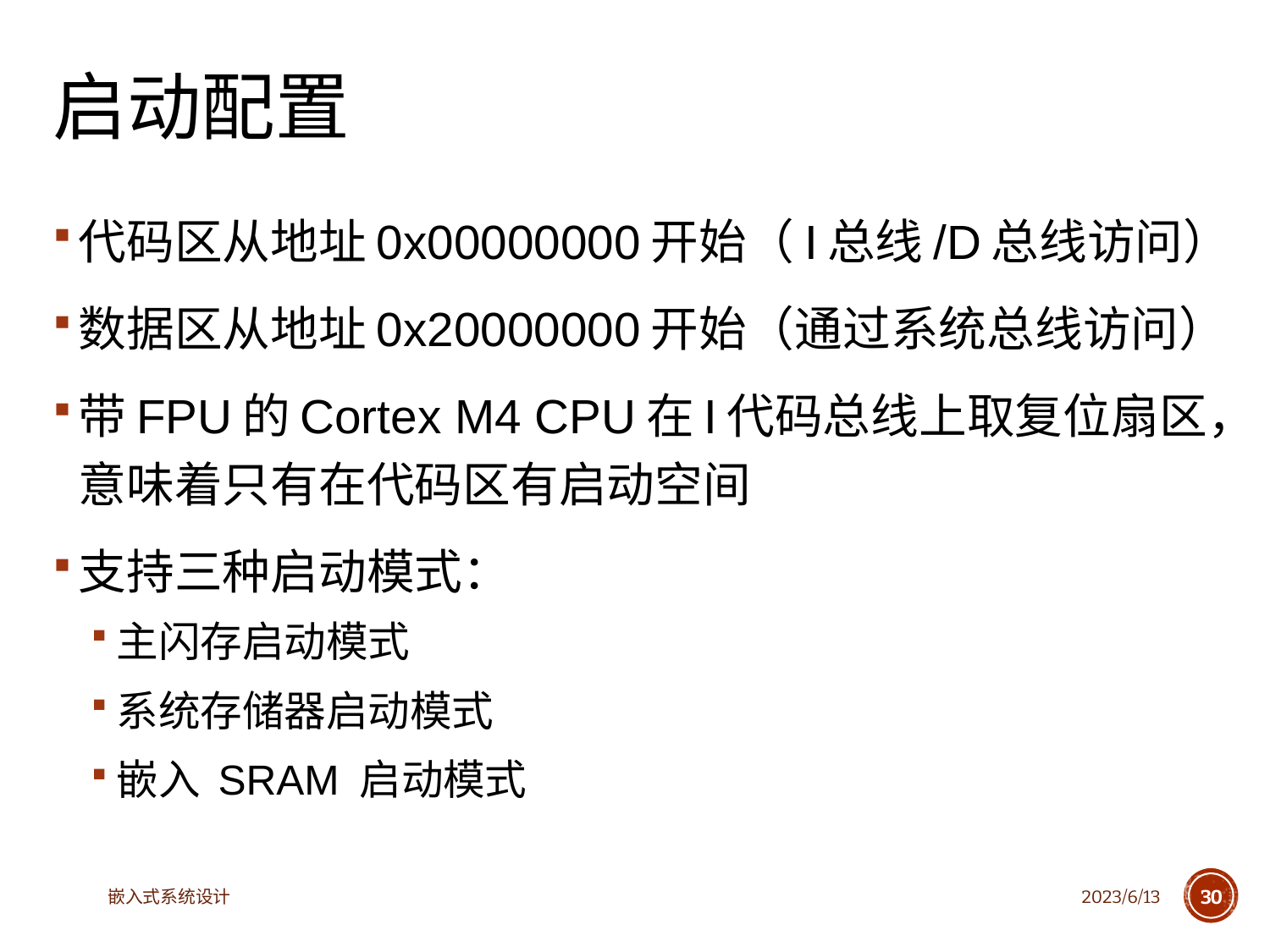

# 启动配置
代码区从地址0x00000000开始（I总线/D总线访问）
数据区从地址0x20000000开始（通过系统总线访问）
带FPU的Cortex M4 CPU在I代码总线上取复位扇区，意味着只有在代码区有启动空间
支持三种启动模式：
主闪存启动模式
系统存储器启动模式
嵌入 SRAM 启动模式
嵌入式系统设计
2023/6/13
30